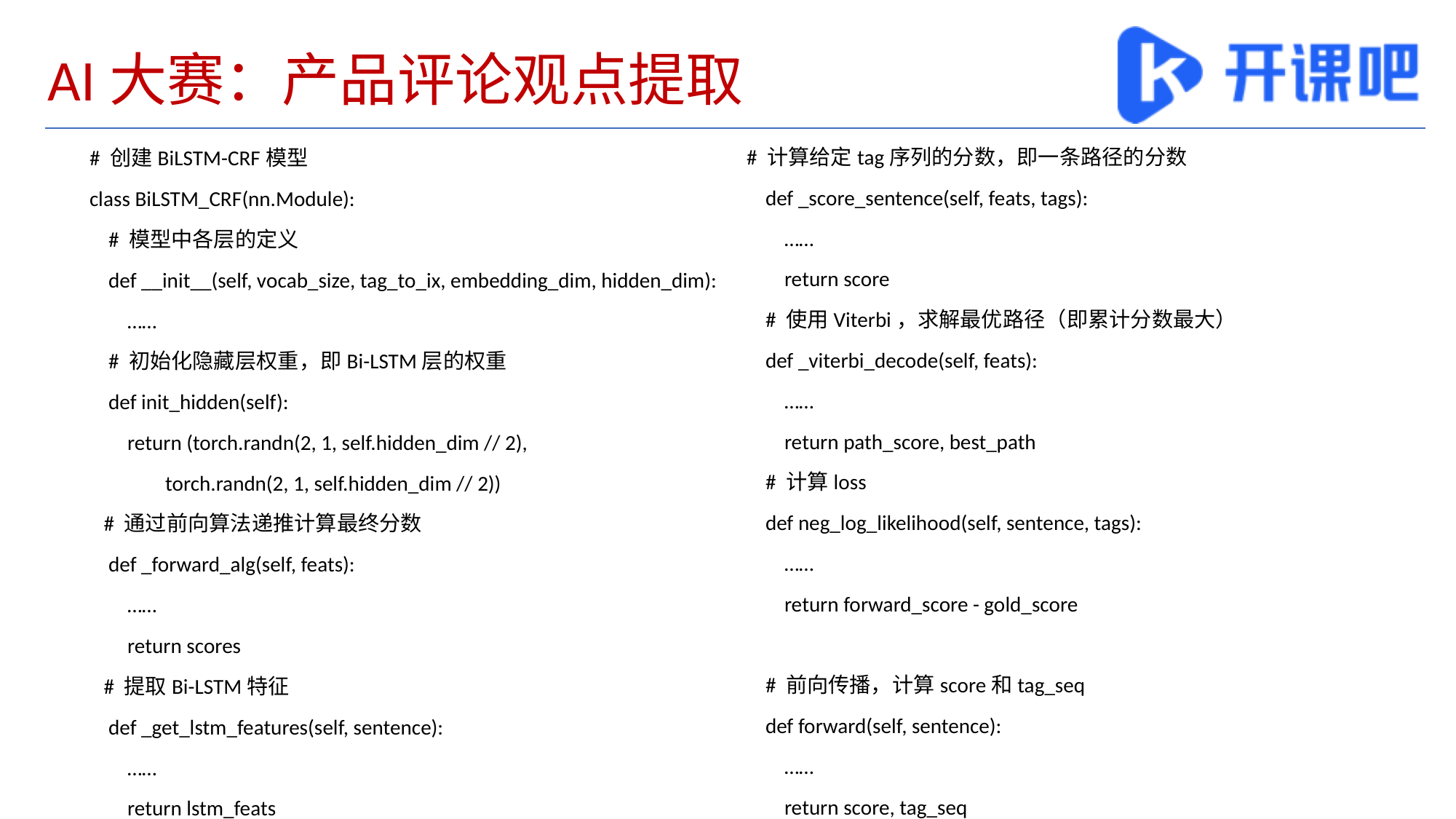

# AI大赛：产品评论观点提取
# 计算给定tag序列的分数，即一条路径的分数
    def _score_sentence(self, feats, tags):
        ……
        return score
    # 使用Viterbi，求解最优路径（即累计分数最大）
    def _viterbi_decode(self, feats):
        ……
        return path_score, best_path
    # 计算loss
    def neg_log_likelihood(self, sentence, tags):
        ……
        return forward_score - gold_score

    # 前向传播，计算score和tag_seq
    def forward(self, sentence):
        ……
        return score, tag_seq
# 创建BiLSTM-CRF模型
class BiLSTM_CRF(nn.Module):
    # 模型中各层的定义
    def __init__(self, vocab_size, tag_to_ix, embedding_dim, hidden_dim):
        ……
    # 初始化隐藏层权重，即Bi-LSTM层的权重
    def init_hidden(self):
        return (torch.randn(2, 1, self.hidden_dim // 2),
                torch.randn(2, 1, self.hidden_dim // 2))
   # 通过前向算法递推计算最终分数
    def _forward_alg(self, feats):
        ……
        return scores
   # 提取Bi-LSTM特征
    def _get_lstm_features(self, sentence):
        ……
        return lstm_feats